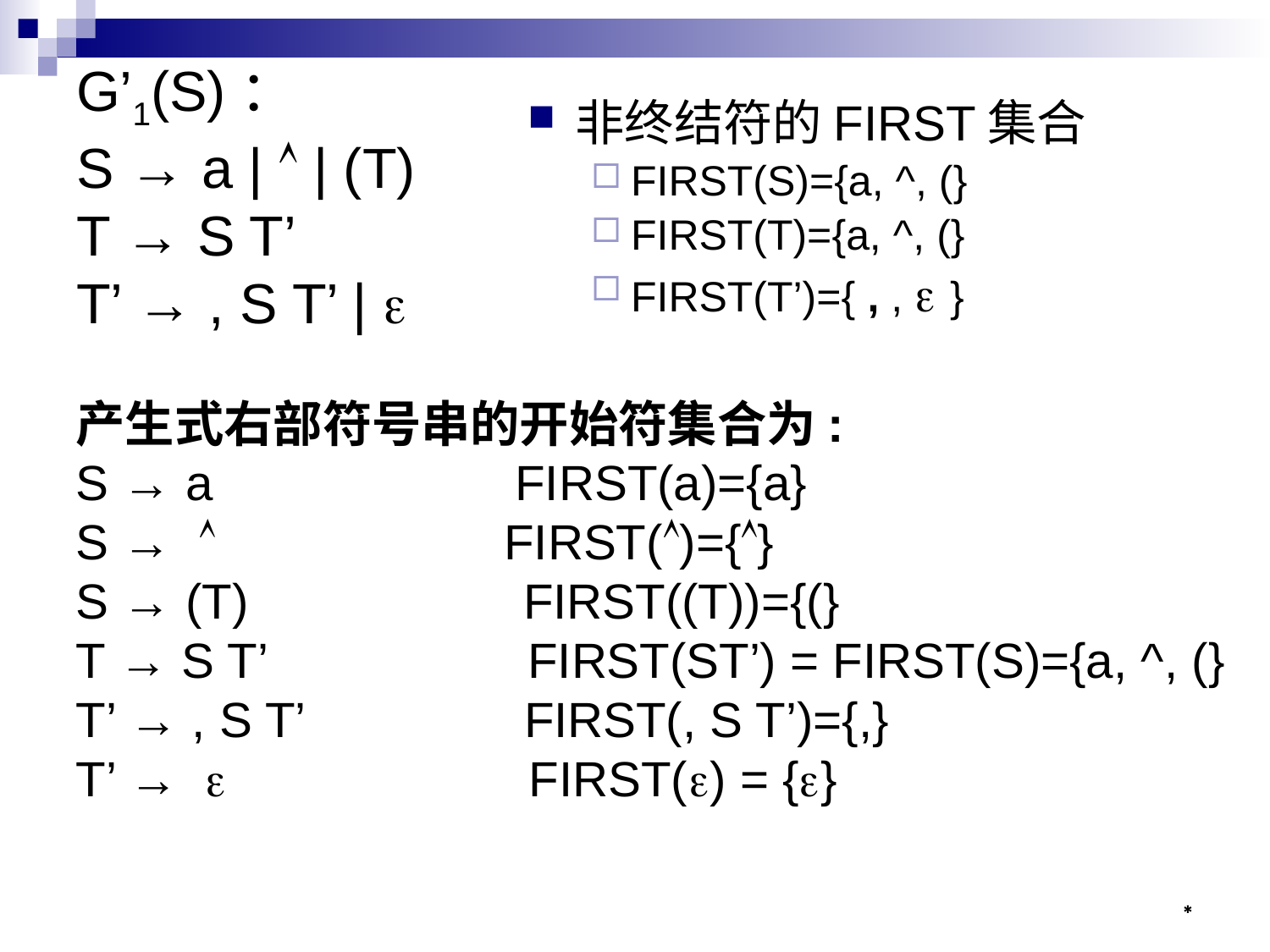

# G’1(S)： S → a | ∧ | (T) T → S T’ T’ → , S T’ | ε
非终结符的FIRST集合
FIRST(S)={a, ^, (}
FIRST(T)={a, ^, (}
FIRST(T’)={ , , ε }
产生式右部符号串的开始符集合为:
S → a                      FIRST(a)={a}
S →  ∧                     FIRST(∧)={∧}
S → (T)                    FIRST((T))={(}
T → S T’                   FIRST(ST’) = FIRST(S)={a, ^, (}
T’ → , S T’                FIRST(, S T’)={,}
T’ →  ε                      FIRST(ε) = {ε}

*